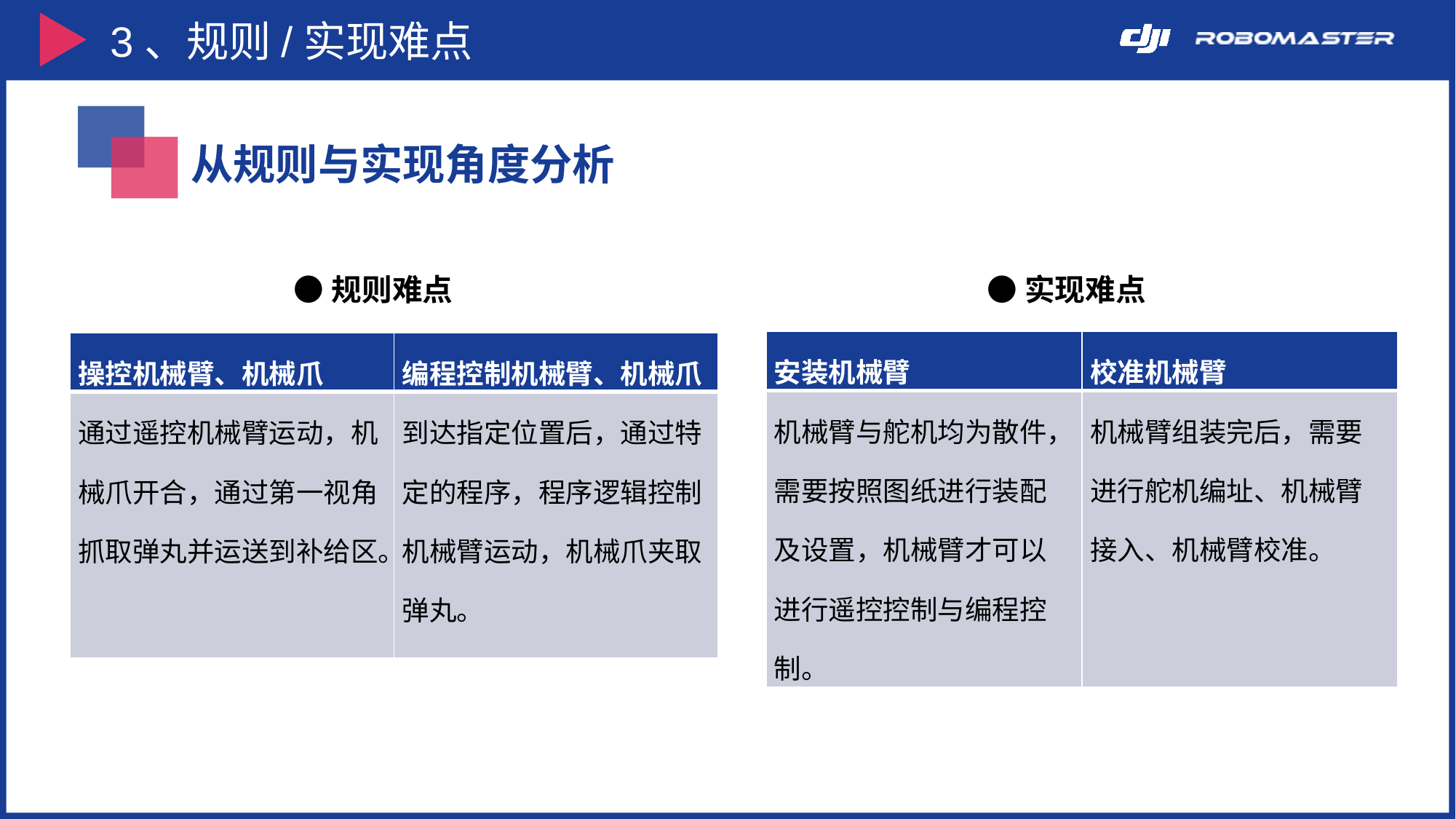

3、规则/实现难点

从规则与实现角度分析

●规则难点
●实现难点
| 安装机械臂 | 校准机械臂 |
| --- | --- |
| 机械臂与舵机均为散件，需要按照图纸进行装配及设置，机械臂才可以进行遥控控制与编程控制。 | 机械臂组装完后，需要进行舵机编址、机械臂接入、机械臂校准。 |
| 操控机械臂、机械爪 | 编程控制机械臂、机械爪 |
| --- | --- |
| 通过遥控机械臂运动，机械爪开合，通过第一视角抓取弹丸并运送到补给区。 | 到达指定位置后，通过特定的程序，程序逻辑控制机械臂运动，机械爪夹取弹丸。 |